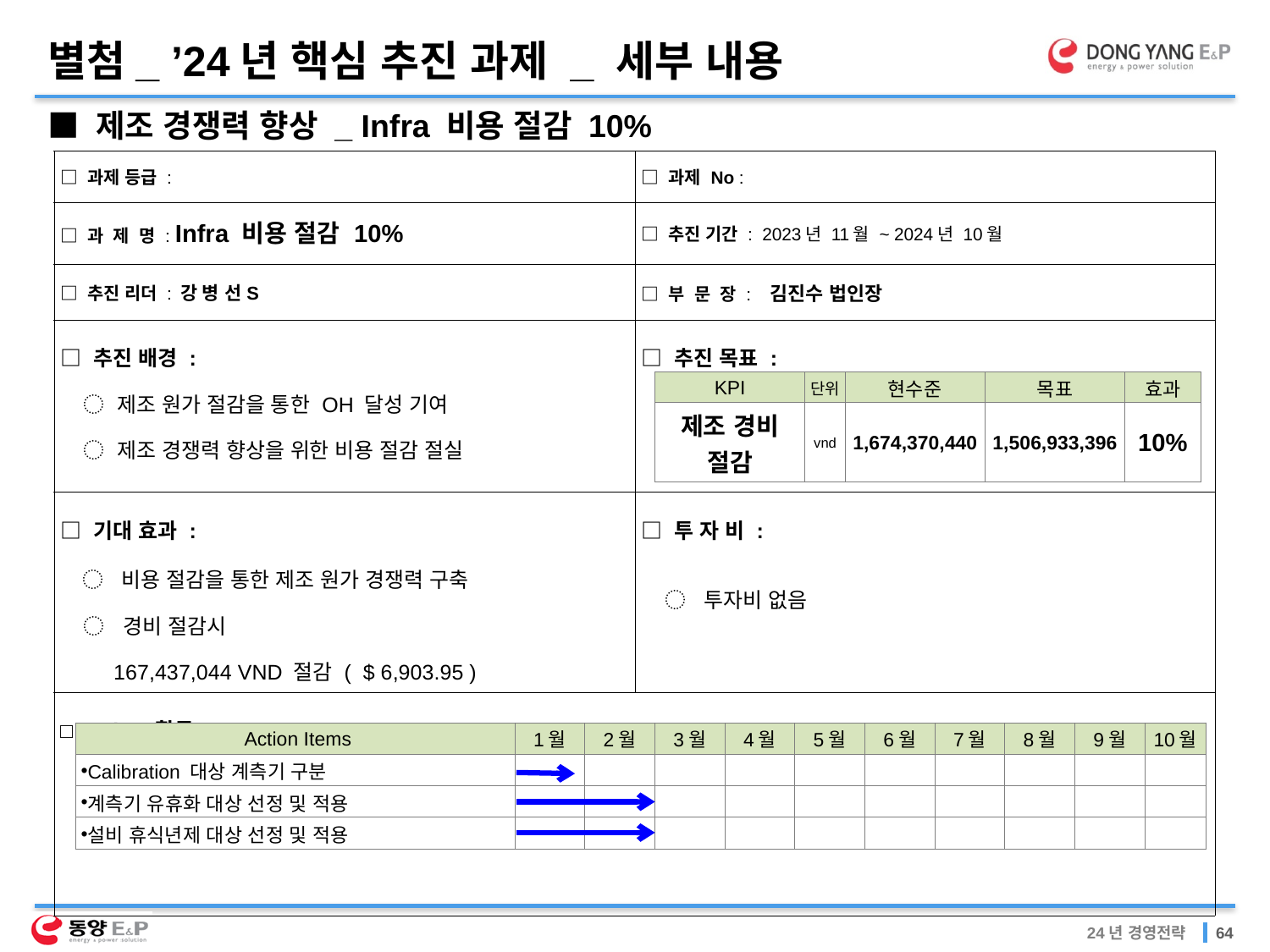

별첨_ ’24년 핵심 추진 과제 _ 세부 내용
■ 제조 경쟁력 향상 _ Infra 비용 절감 10%
| □ 과제 등급 : | □ 과제 No : |
| --- | --- |
| □ 과 제 명 : Infra 비용 절감 10% | □ 추진 기간 : 2023년 11월 ~ 2024년 10월 |
| □ 추진 리더 : 강 병 선S | □ 부 문 장 : 김진수 법인장 |
| □ 추진 배경 : ◌ 제조 원가 절감을 통한 OH 달성 기여 ◌ 제조 경쟁력 향상을 위한 비용 절감 절실 | □ 추진 목표 : |
| □ 기대 효과 : ◌ 비용 절감을 통한 제조 원가 경쟁력 구축 ◌ 경비 절감시 167,437,044 VND 절감 ( $ 6,903.95 ) | □ 투 자 비 :   ◌ 투자비 없음 |
| □ Action 활동 |  |
| KPI | 단위 | 현수준 | 목표 | 효과 |
| --- | --- | --- | --- | --- |
| 제조 경비 절감 | vnd | 1,674,370,440 | 1,506,933,396 | 10% |
| Action Items | 1월 | 2월 | 3월 | 4월 | 5월 | 6월 | 7월 | 8월 | 9월 | 10월 |
| --- | --- | --- | --- | --- | --- | --- | --- | --- | --- | --- |
| Calibration 대상 계측기 구분 |  |  |  |  |  |  |  |  |  |  |
| 계측기 유휴화 대상 선정 및 적용 |  |  |  |  |  |  |  |  |  |  |
| 설비 휴식년제 대상 선정 및 적용 |  |  |  |  |  |  |  |  |  |  |